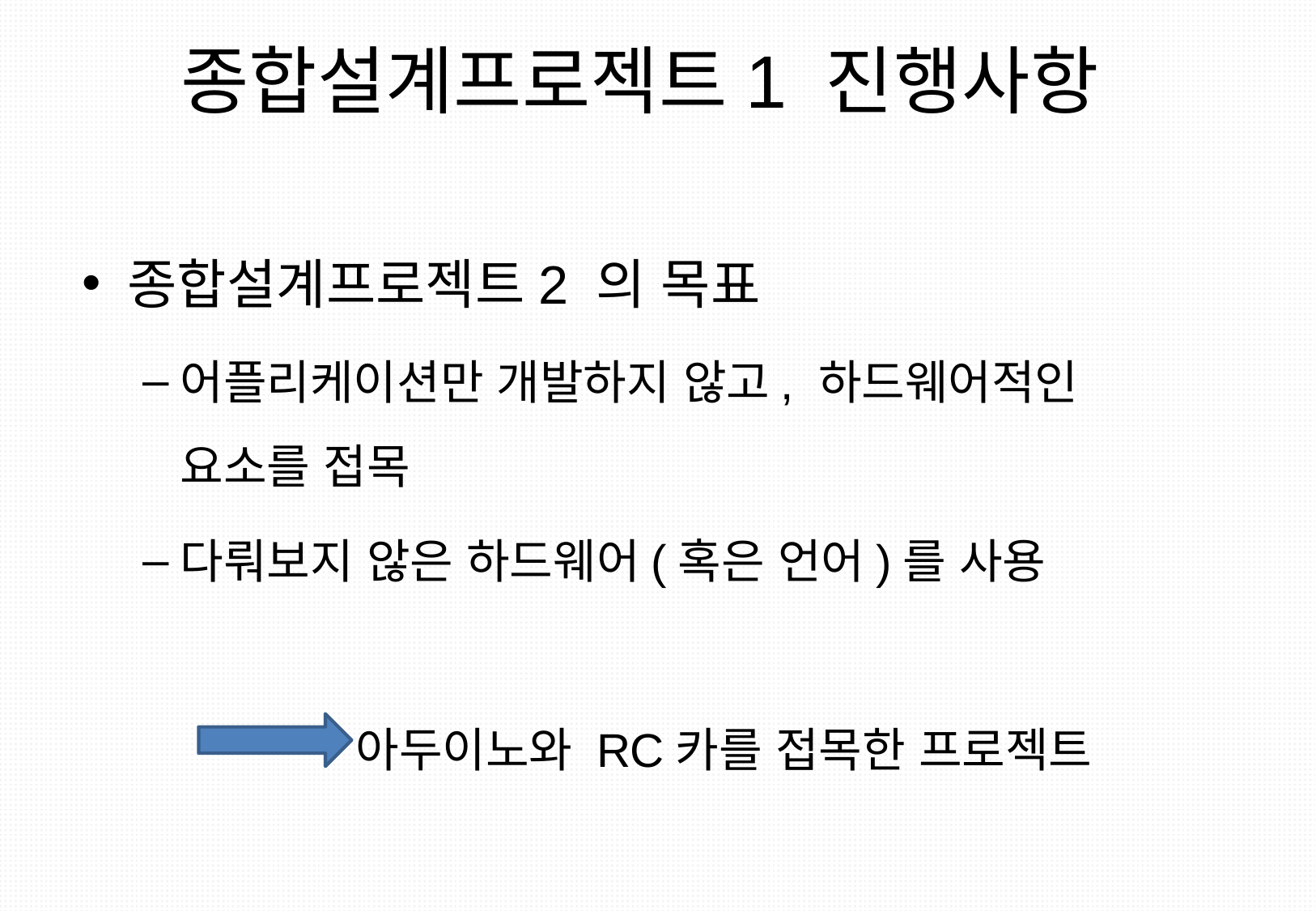

# 종합설계프로젝트1 진행사항
종합설계프로젝트2 의 목표
어플리케이션만 개발하지 않고, 하드웨어적인 요소를 접목
다뤄보지 않은 하드웨어(혹은 언어)를 사용

                아두이노와 RC카를 접목한 프로젝트